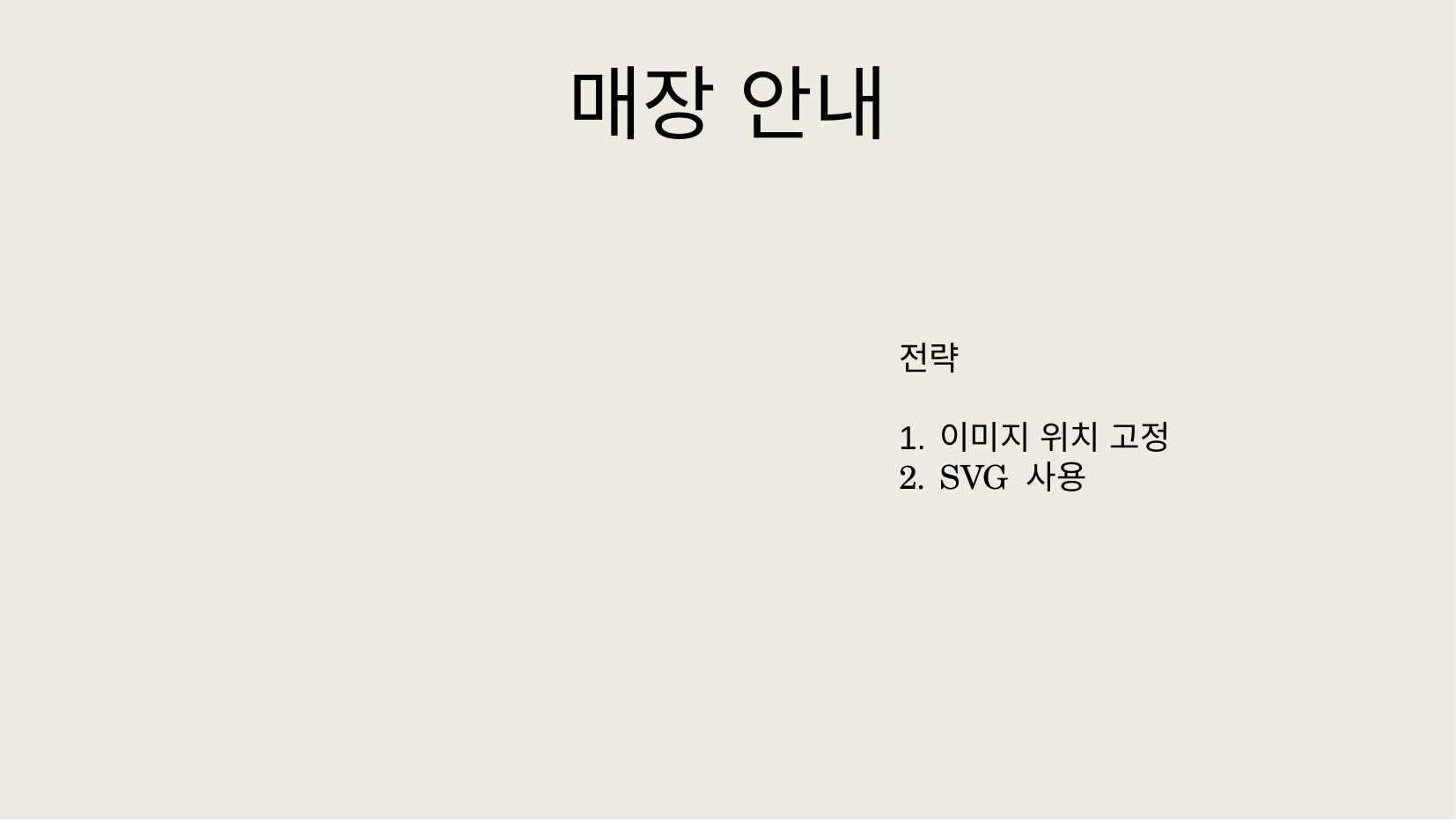

# 매장 안내
전략

이미지 위치 고정
SVG 사용